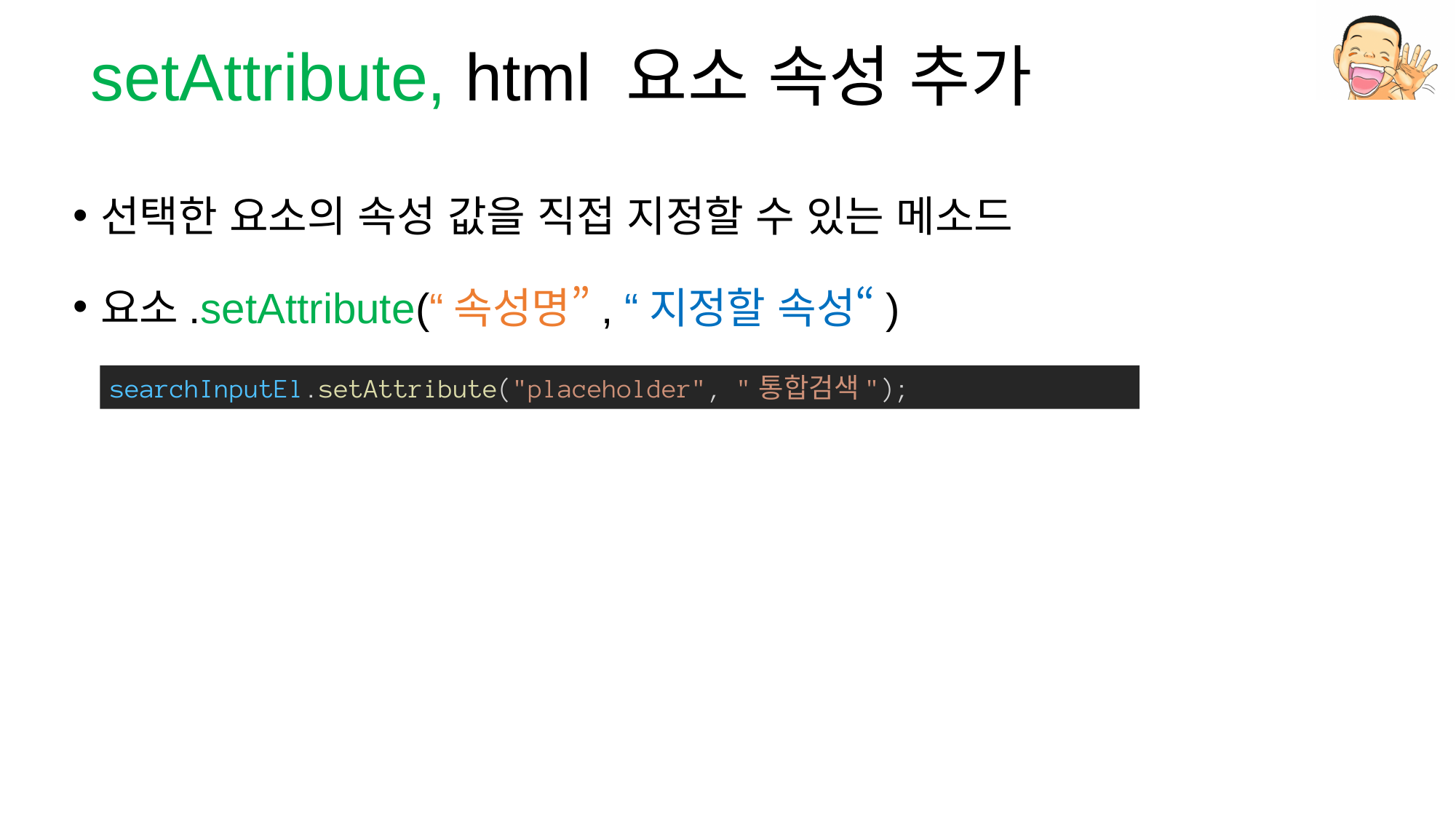

# setAttribute, html 요소 속성 추가
선택한 요소의 속성 값을 직접 지정할 수 있는 메소드
요소.setAttribute(“속성명”, “지정할 속성“)

searchInputEl.setAttribute("placeholder", "통합검색");